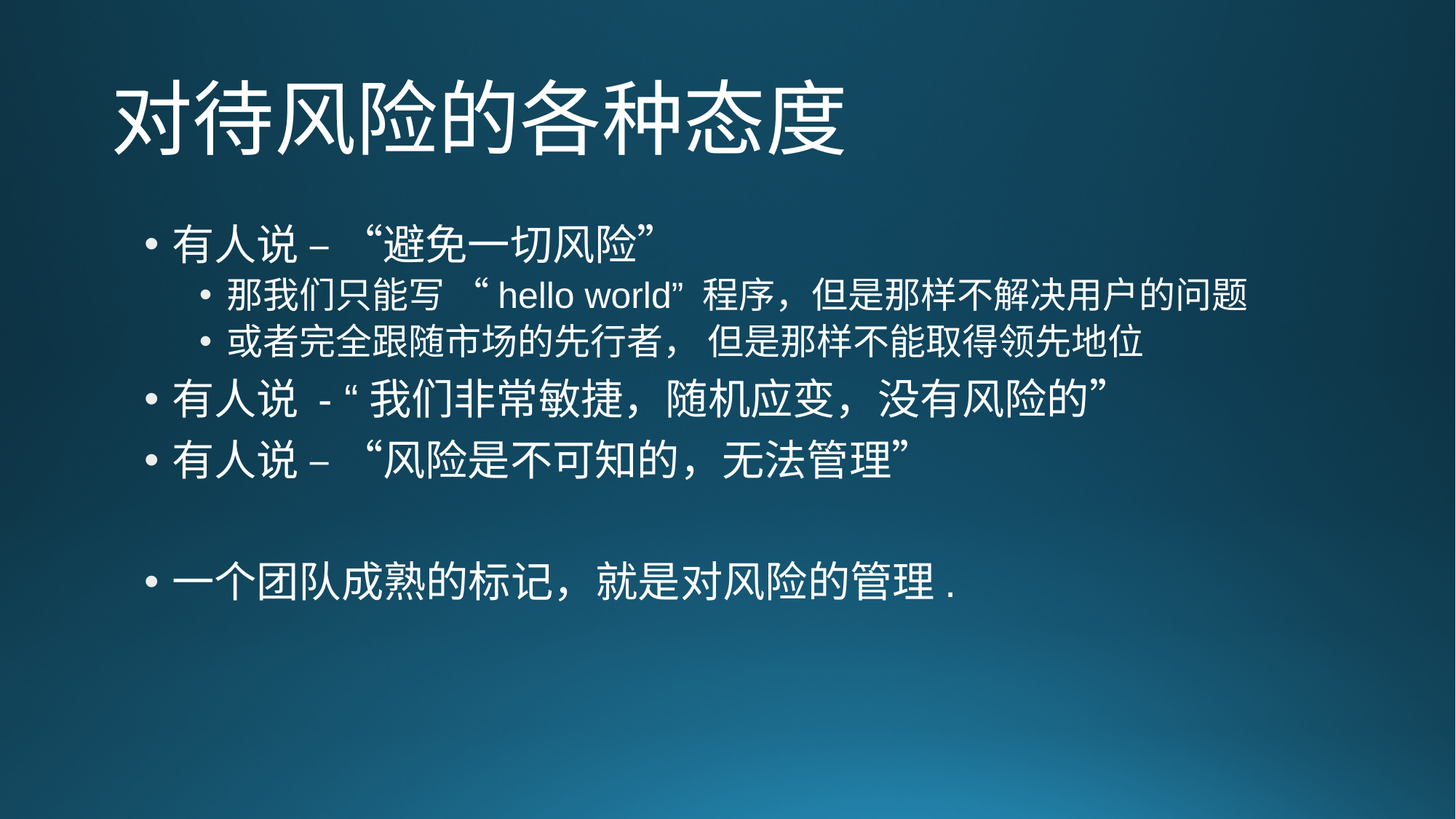

# 对待风险的各种态度
有人说 – “避免一切风险”
那我们只能写 “hello world” 程序，但是那样不解决用户的问题
或者完全跟随市场的先行者， 但是那样不能取得领先地位
有人说 - “我们非常敏捷，随机应变，没有风险的”
有人说 – “风险是不可知的，无法管理”

一个团队成熟的标记，就是对风险的管理.